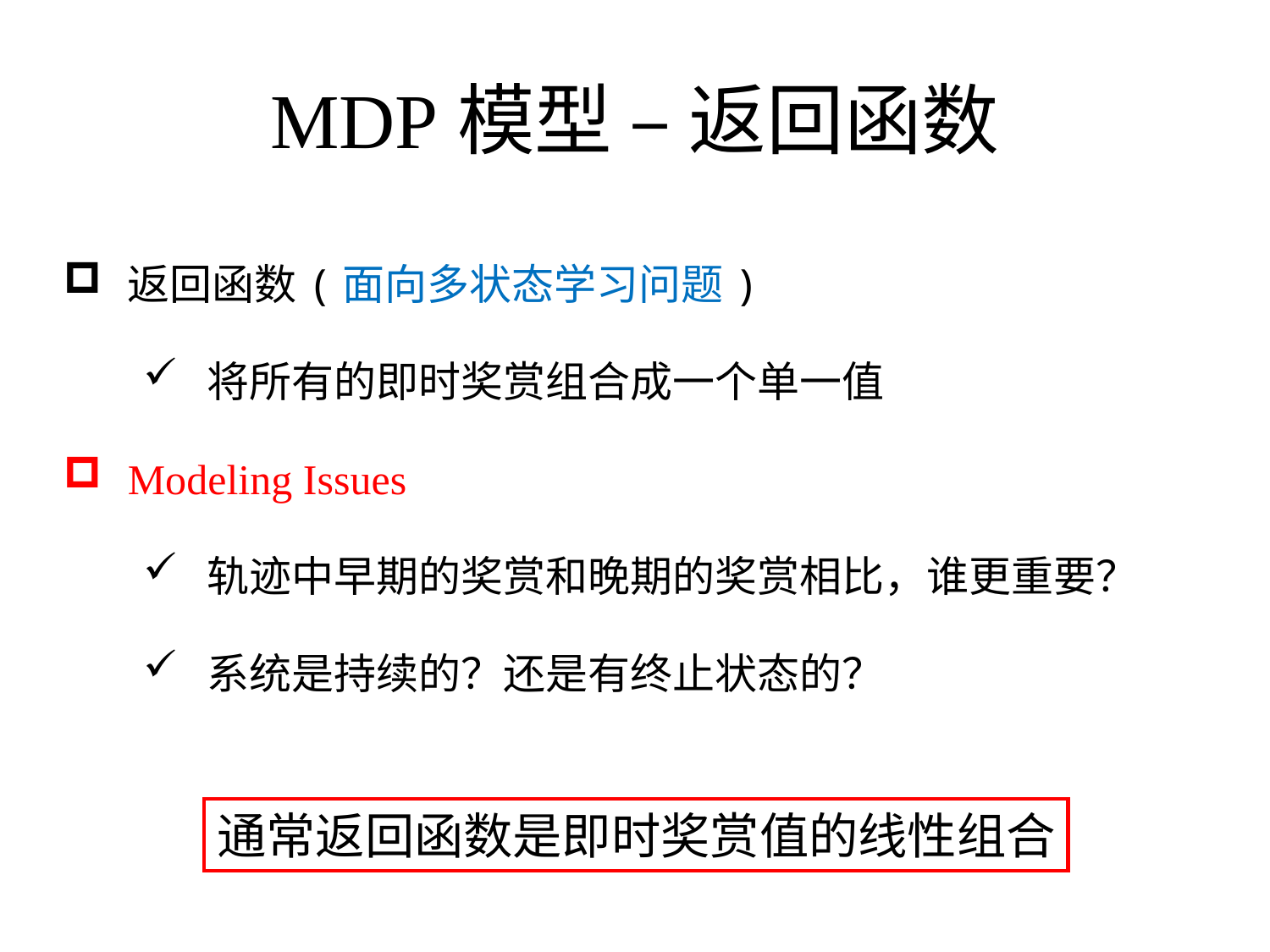

# MDP模型 – 返回函数
返回函数(面向多状态学习问题)
将所有的即时奖赏组合成一个单一值
Modeling Issues
轨迹中早期的奖赏和晚期的奖赏相比，谁更重要？
系统是持续的？还是有终止状态的？
通常返回函数是即时奖赏值的线性组合